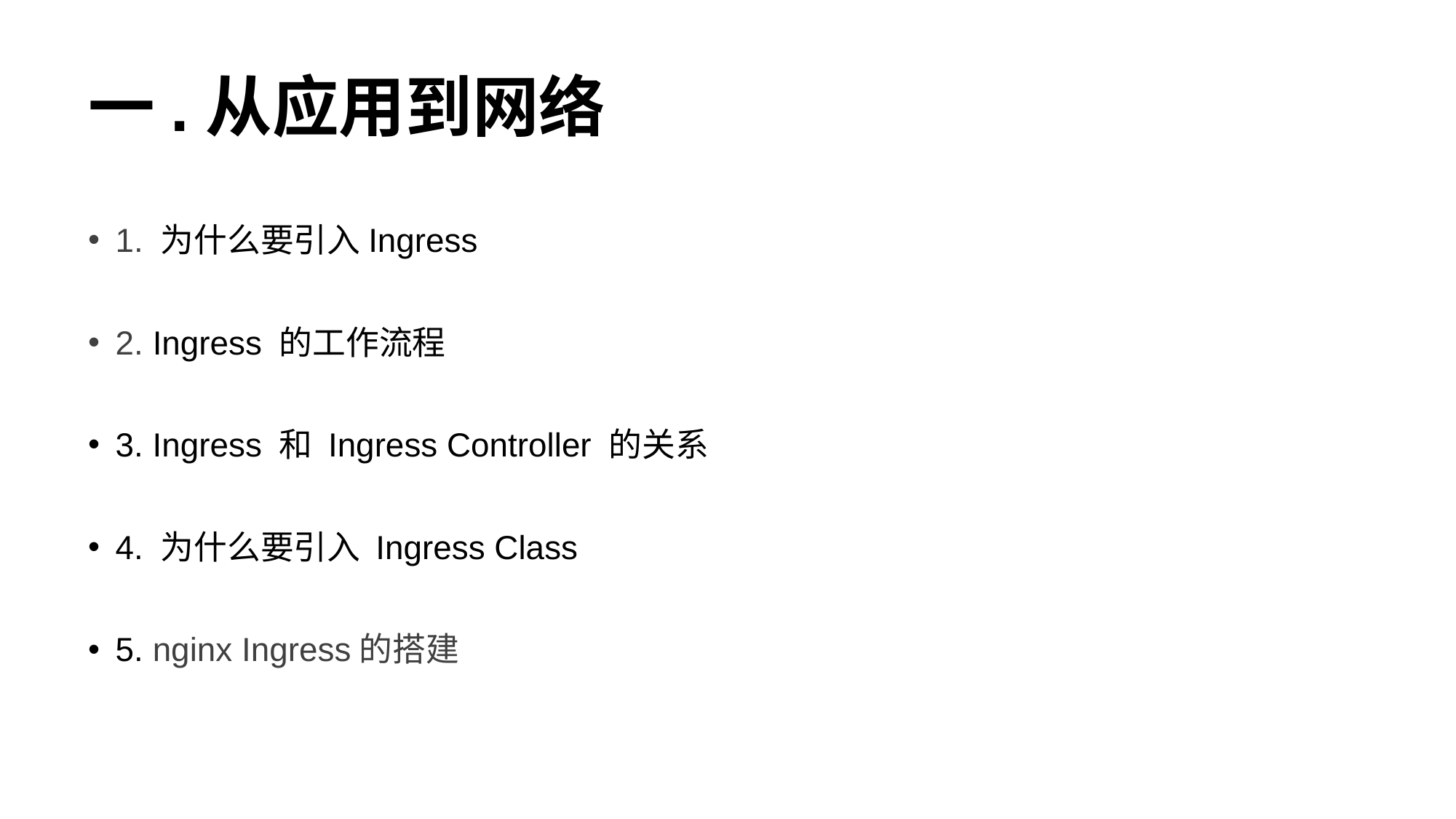

# 一.从应用到网络
1. 为什么要引入Ingress

2. Ingress 的工作流程

3. Ingress 和 Ingress Controller 的关系

4. 为什么要引入 Ingress Class

5. nginx Ingress的搭建